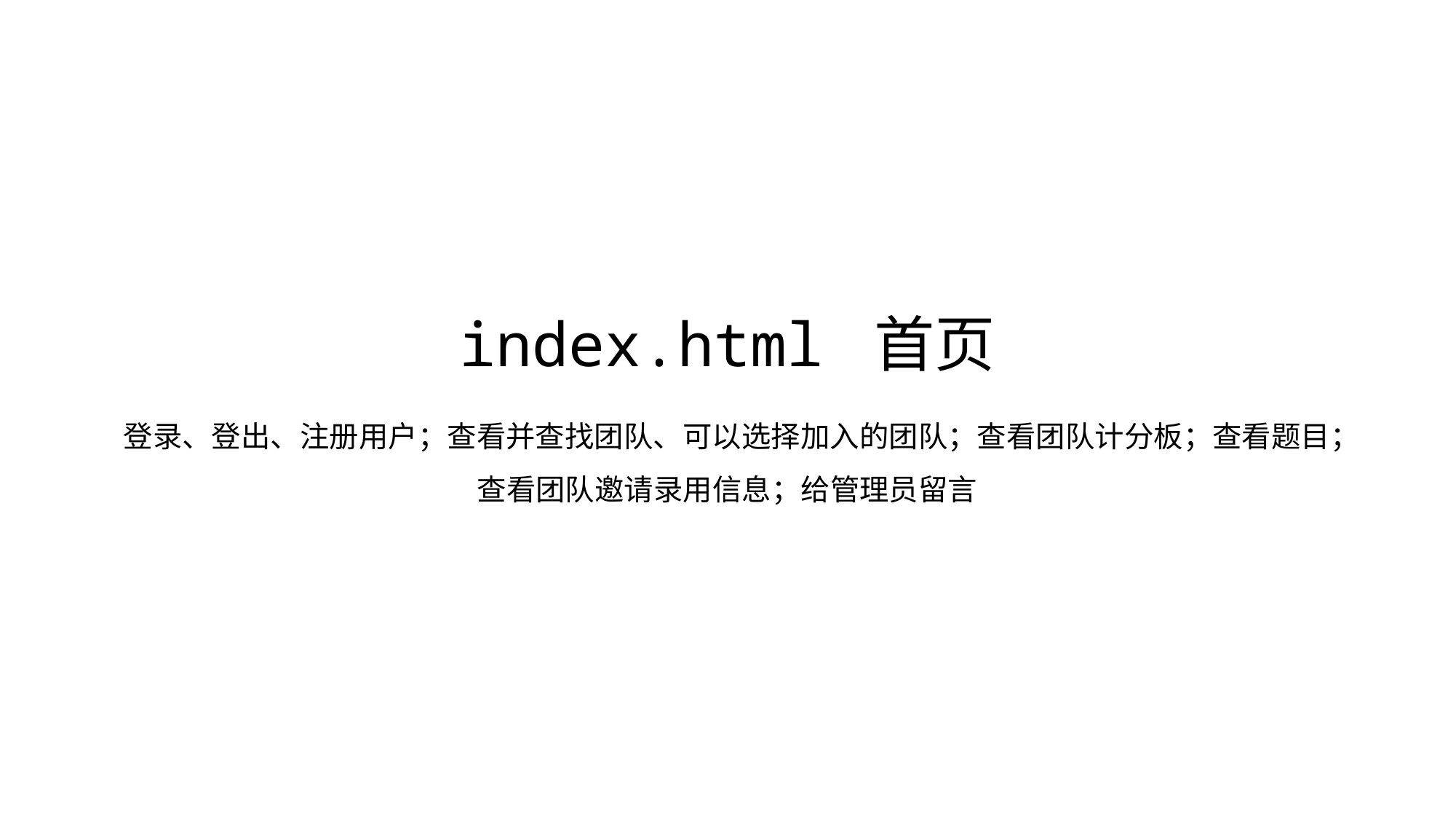

# index.html 首页
登录、登出、注册用户；查看并查找团队、可以选择加入的团队；查看团队计分板；查看题目；查看团队邀请录用信息；给管理员留言